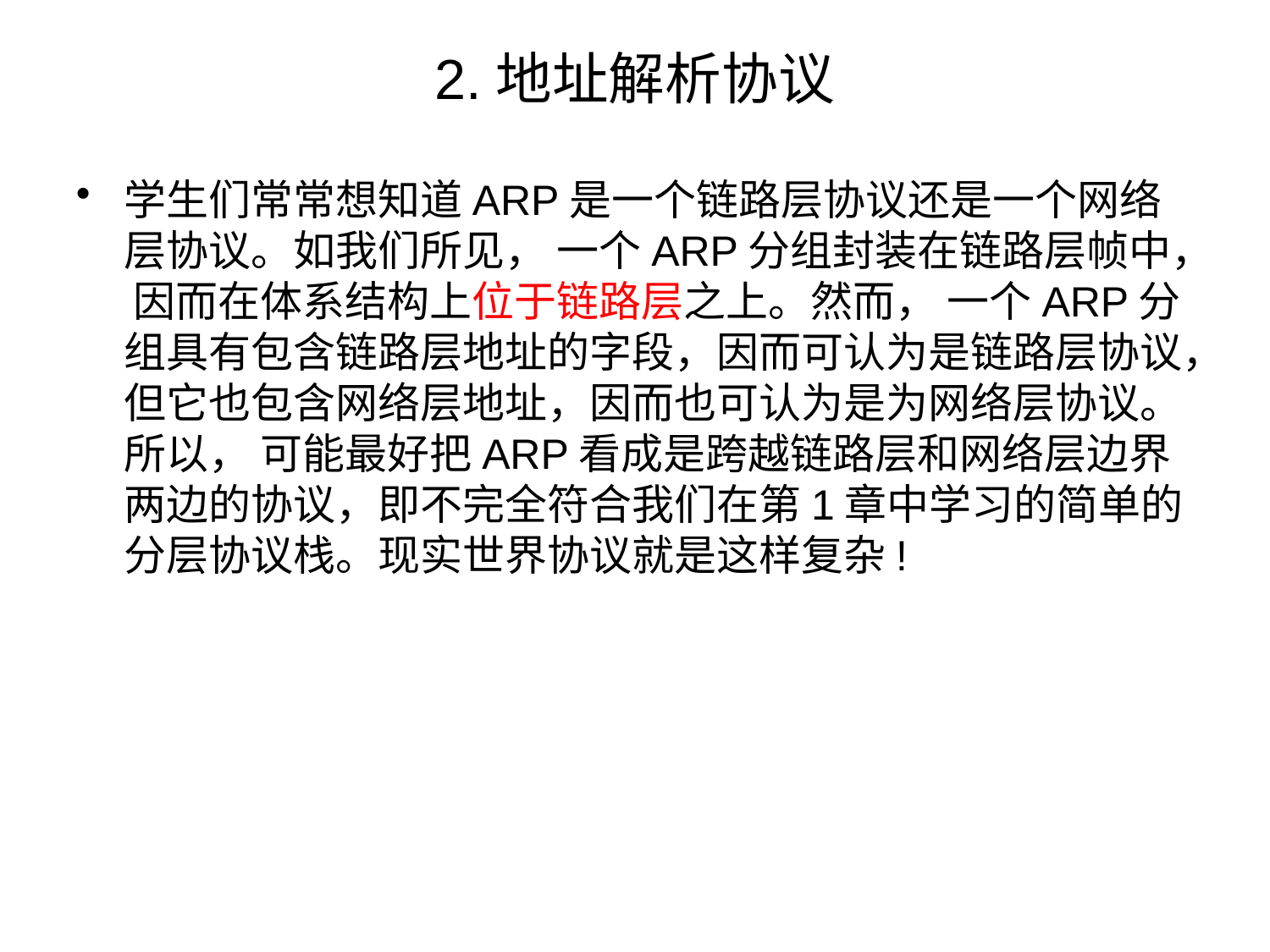

# 2.地址解析协议
学生们常常想知道ARP是一个链路层协议还是一个网络层协议。如我们所见， 一个ARP分组封装在链路层帧中， 因而在体系结构上位于链路层之上。然而， 一个ARP分组具有包含链路层地址的字段，因而可认为是链路层协议，但它也包含网络层地址，因而也可认为是为网络层协议。所以， 可能最好把ARP看成是跨越链路层和网络层边界两边的协议，即不完全符合我们在第1章中学习的简单的分层协议栈。现实世界协议就是这样复杂!